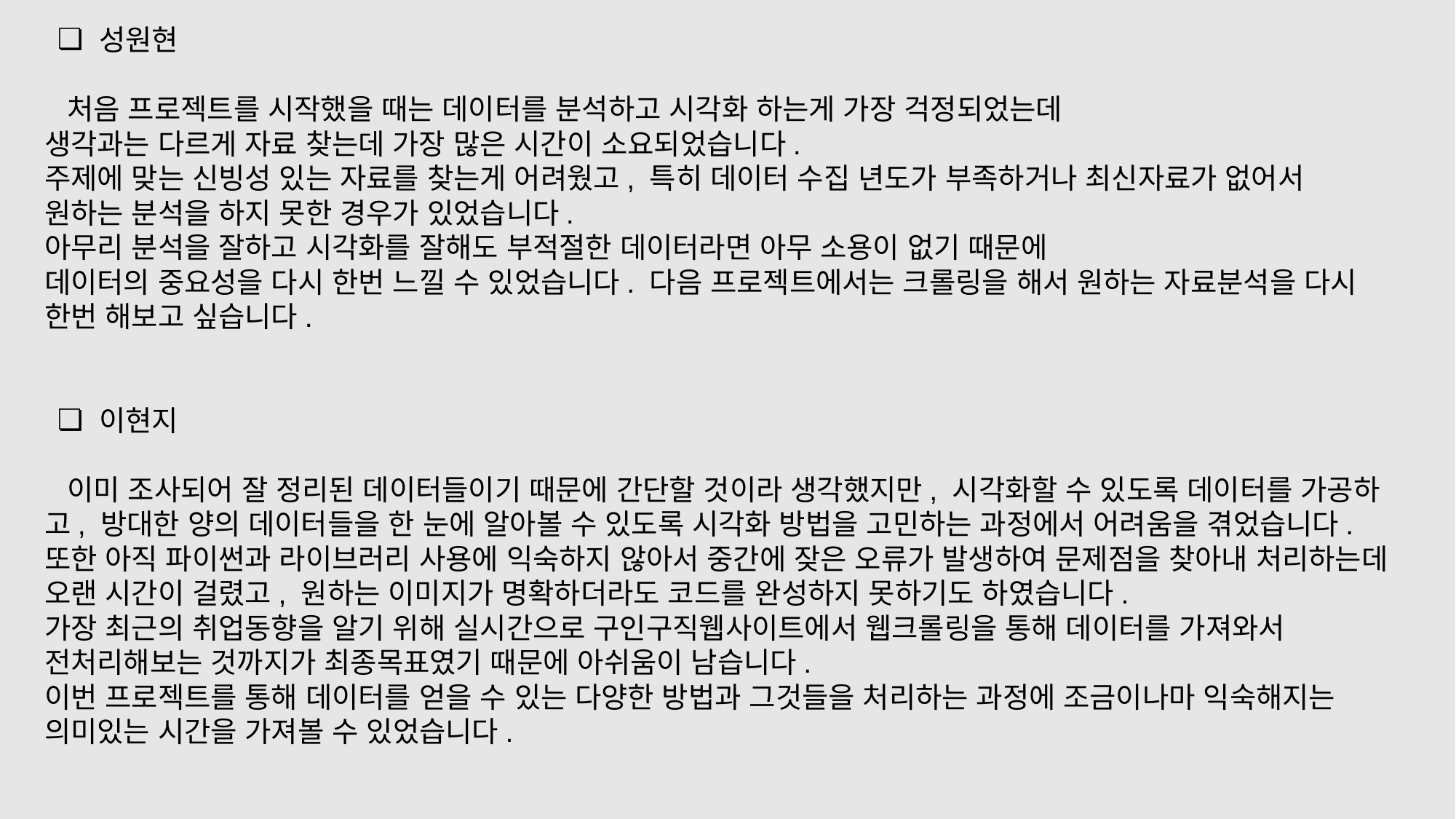

성원현

  처음 프로젝트를 시작했을 때는 데이터를 분석하고 시각화 하는게 가장 걱정되었는데
생각과는 다르게 자료 찾는데 가장 많은 시간이 소요되었습니다.
주제에 맞는 신빙성 있는 자료를 찾는게 어려웠고, 특히 데이터 수집 년도가 부족하거나 최신자료가 없어서
원하는 분석을 하지 못한 경우가 있었습니다.
아무리 분석을 잘하고 시각화를 잘해도 부적절한 데이터라면 아무 소용이 없기 때문에
데이터의 중요성을 다시 한번 느낄 수 있었습니다. 다음 프로젝트에서는 크롤링을 해서 원하는 자료분석을 다시 한번 해보고 싶습니다.

이현지

  이미 조사되어 잘 정리된 데이터들이기 때문에 간단할 것이라 생각했지만, 시각화할 수 있도록 데이터를 가공하고, 방대한 양의 데이터들을 한 눈에 알아볼 수 있도록 시각화 방법을 고민하는 과정에서 어려움을 겪었습니다.
또한 아직 파이썬과 라이브러리 사용에 익숙하지 않아서 중간에 잦은 오류가 발생하여 문제점을 찾아내 처리하는데 오랜 시간이 걸렸고, 원하는 이미지가 명확하더라도 코드를 완성하지 못하기도 하였습니다.
가장 최근의 취업동향을 알기 위해 실시간으로 구인구직웹사이트에서 웹크롤링을 통해 데이터를 가져와서 전처리해보는 것까지가 최종목표였기 때문에 아쉬움이 남습니다.
이번 프로젝트를 통해 데이터를 얻을 수 있는 다양한 방법과 그것들을 처리하는 과정에 조금이나마 익숙해지는 의미있는 시간을 가져볼 수 있었습니다.